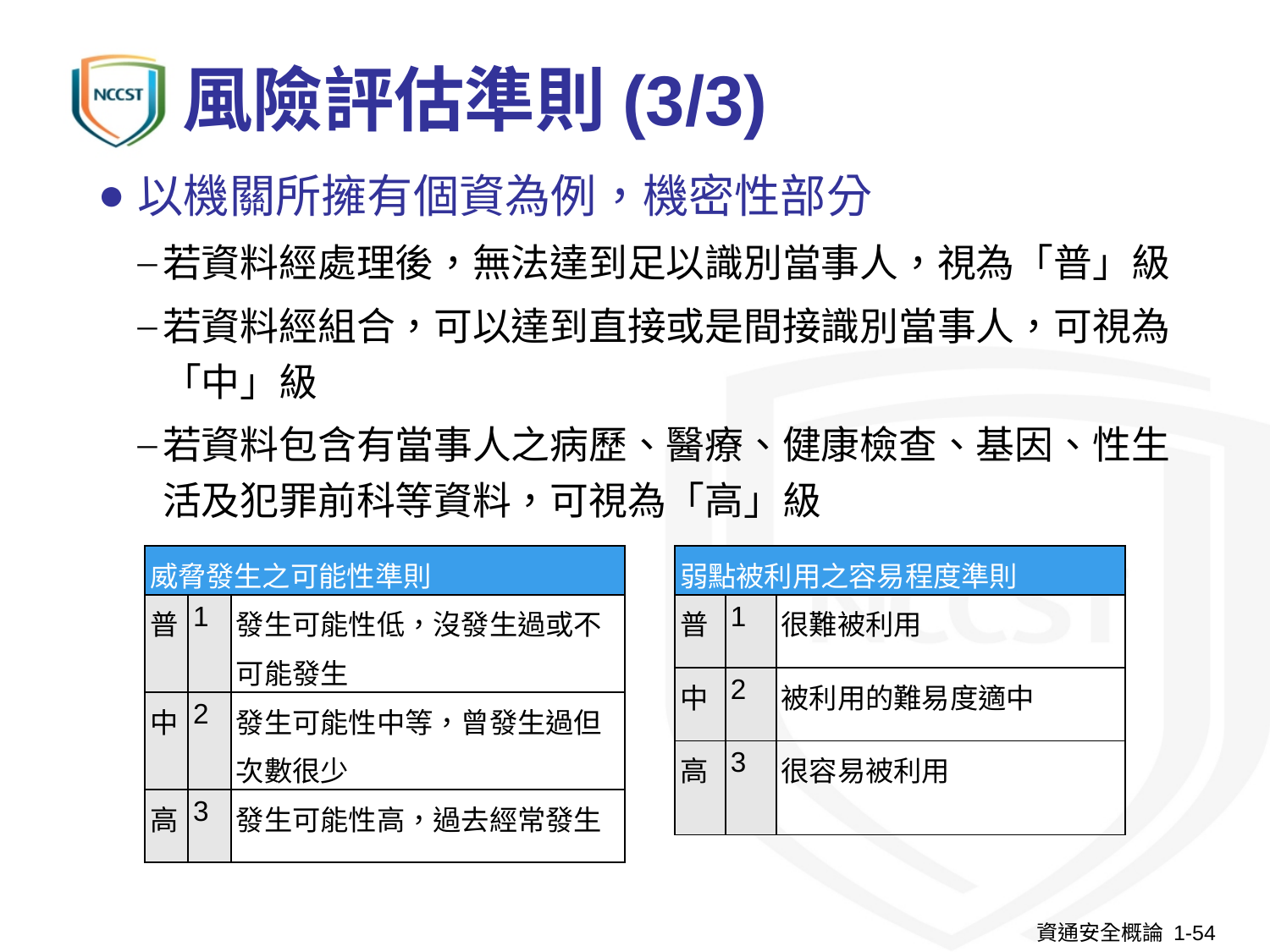

# 風險評估準則(3/3)
以機關所擁有個資為例，機密性部分
若資料經處理後，無法達到足以識別當事人，視為「普」級
若資料經組合，可以達到直接或是間接識別當事人，可視為「中」級
若資料包含有當事人之病歷、醫療、健康檢查、基因、性生活及犯罪前科等資料，可視為「高」級

| 威脅發生之可能性準則 |  |  |
| --- | --- | --- |
| 普 | 1 | 發生可能性低，沒發生過或不可能發生 |
| 中 | 2 | 發生可能性中等，曾發生過但次數很少 |
| 高 | 3 | 發生可能性高，過去經常發生 |
| 弱點被利用之容易程度準則 |  |  |
| --- | --- | --- |
| 普 | 1 | 很難被利用 |
| 中 | 2 | 被利用的難易度適中 |
| 高 | 3 | 很容易被利用 |